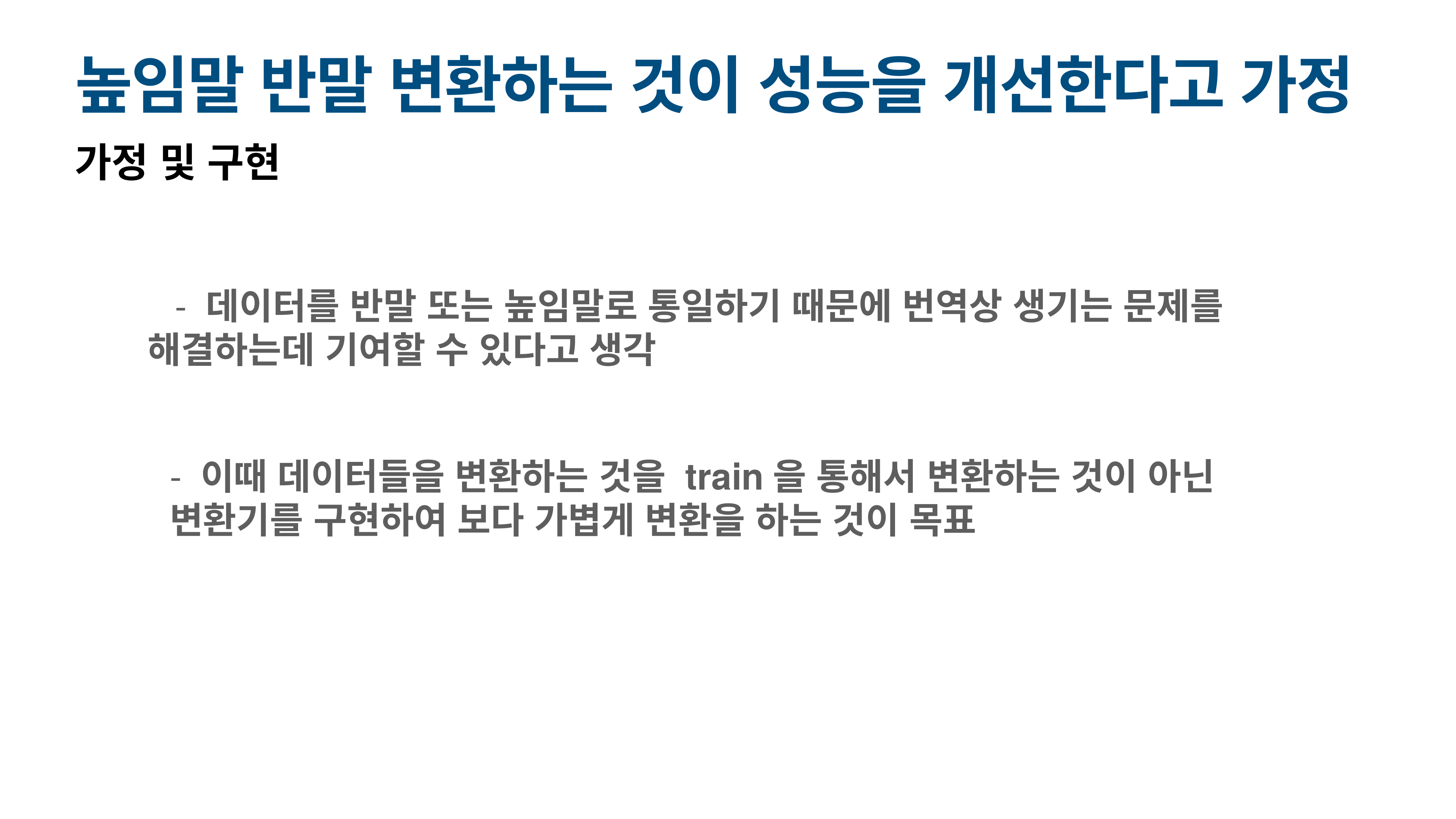

# 높임말 반말 변환하는 것이 성능을 개선한다고 가정
가정 및 구현
- 데이터를 반말 또는 높임말로 통일하기 때문에 번역상 생기는 문제를 해결하는데 기여할 수 있다고 생각

- 이때 데이터들을 변환하는 것을 train을 통해서 변환하는 것이 아닌 변환기를 구현하여 보다 가볍게 변환을 하는 것이 목표